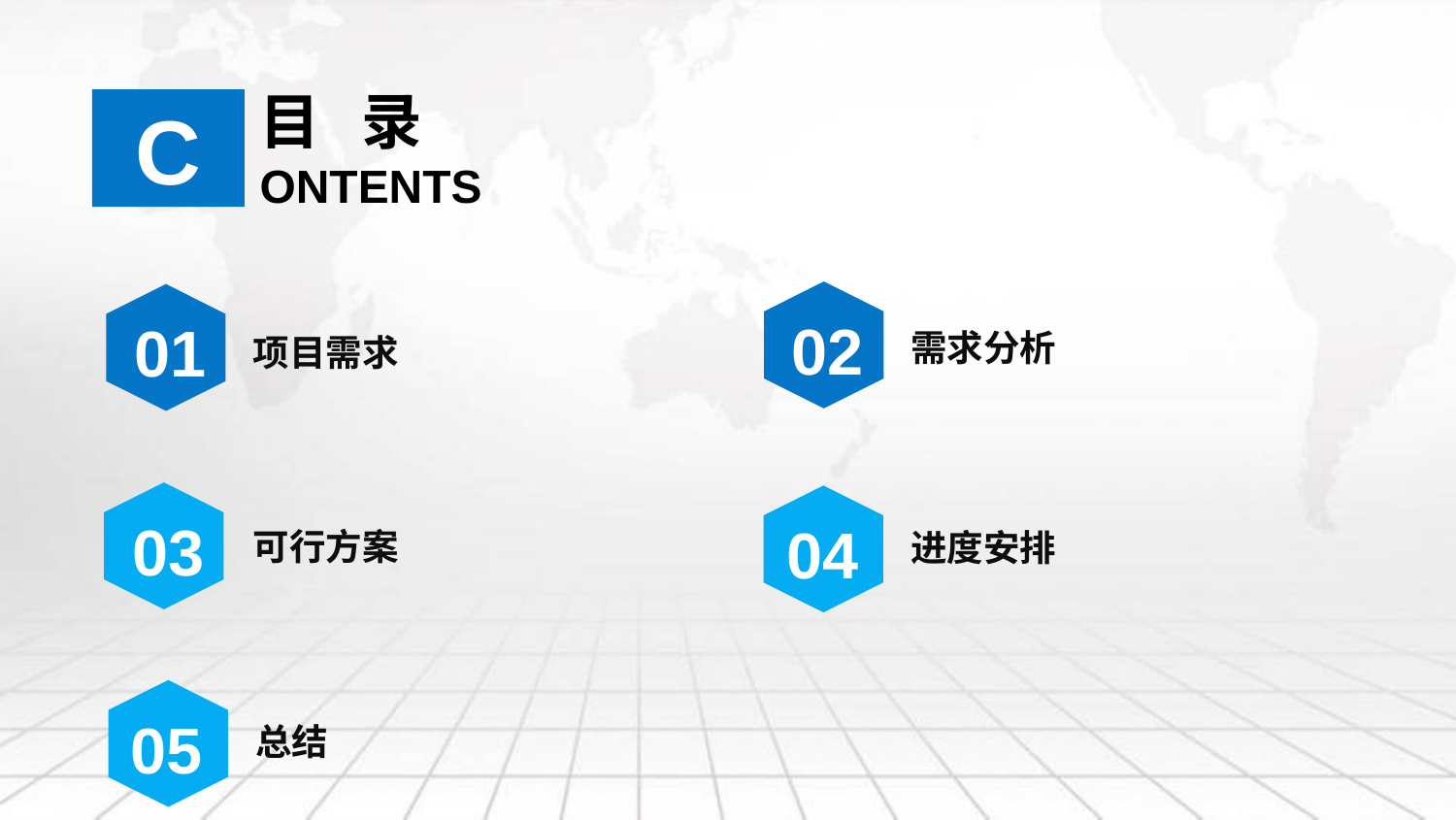

目   录  ONTENTS
C

02
01
需求分析
项目需求

03
04
可行方案
进度安排

05
总结